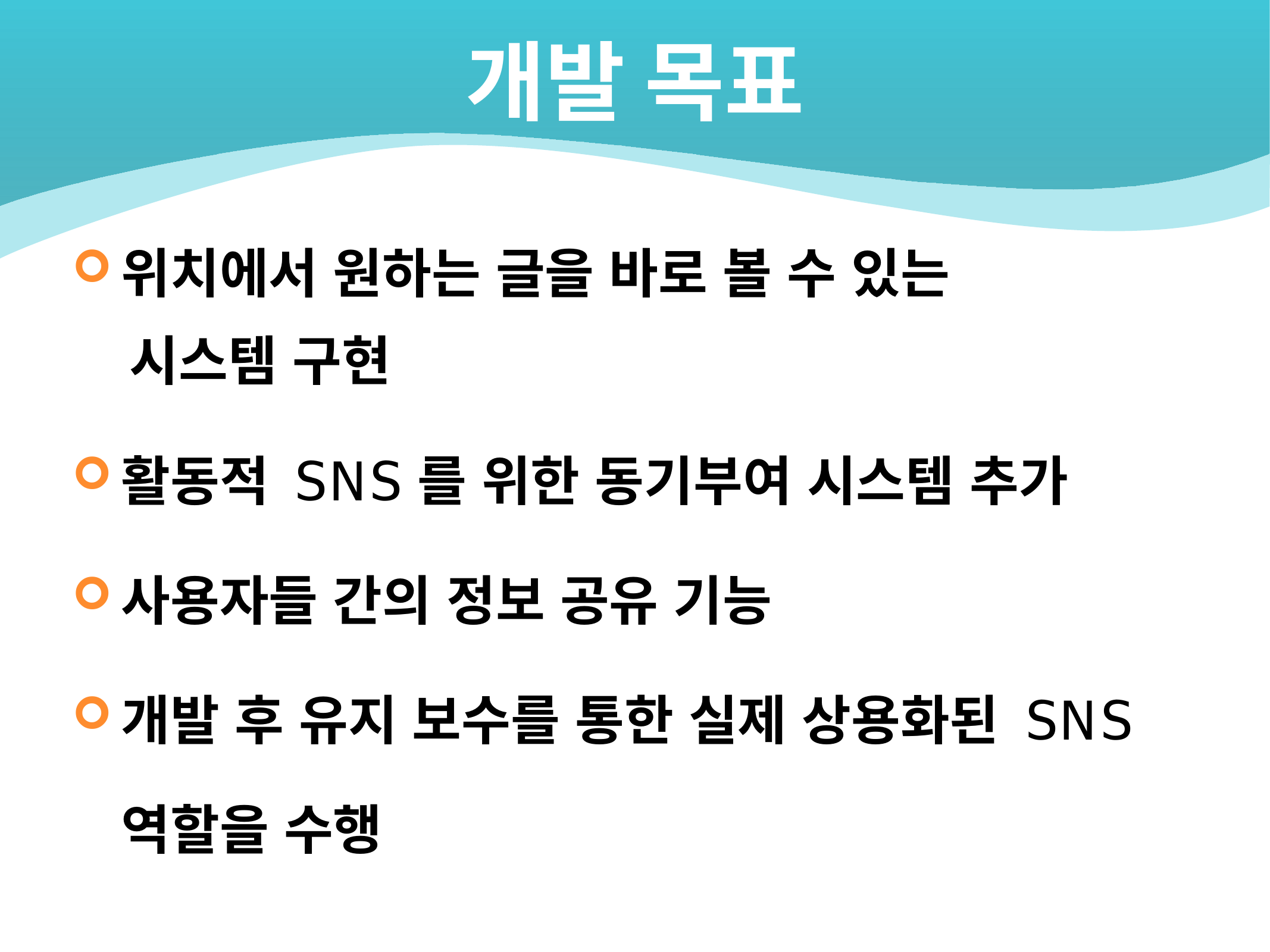

# 개발 목표
위치에서 원하는 글을 바로 볼 수 있는
   시스템 구현
활동적 SNS를 위한 동기부여 시스템 추가
사용자들 간의 정보 공유 기능
개발 후 유지 보수를 통한 실제 상용화된 SNS 역할을 수행